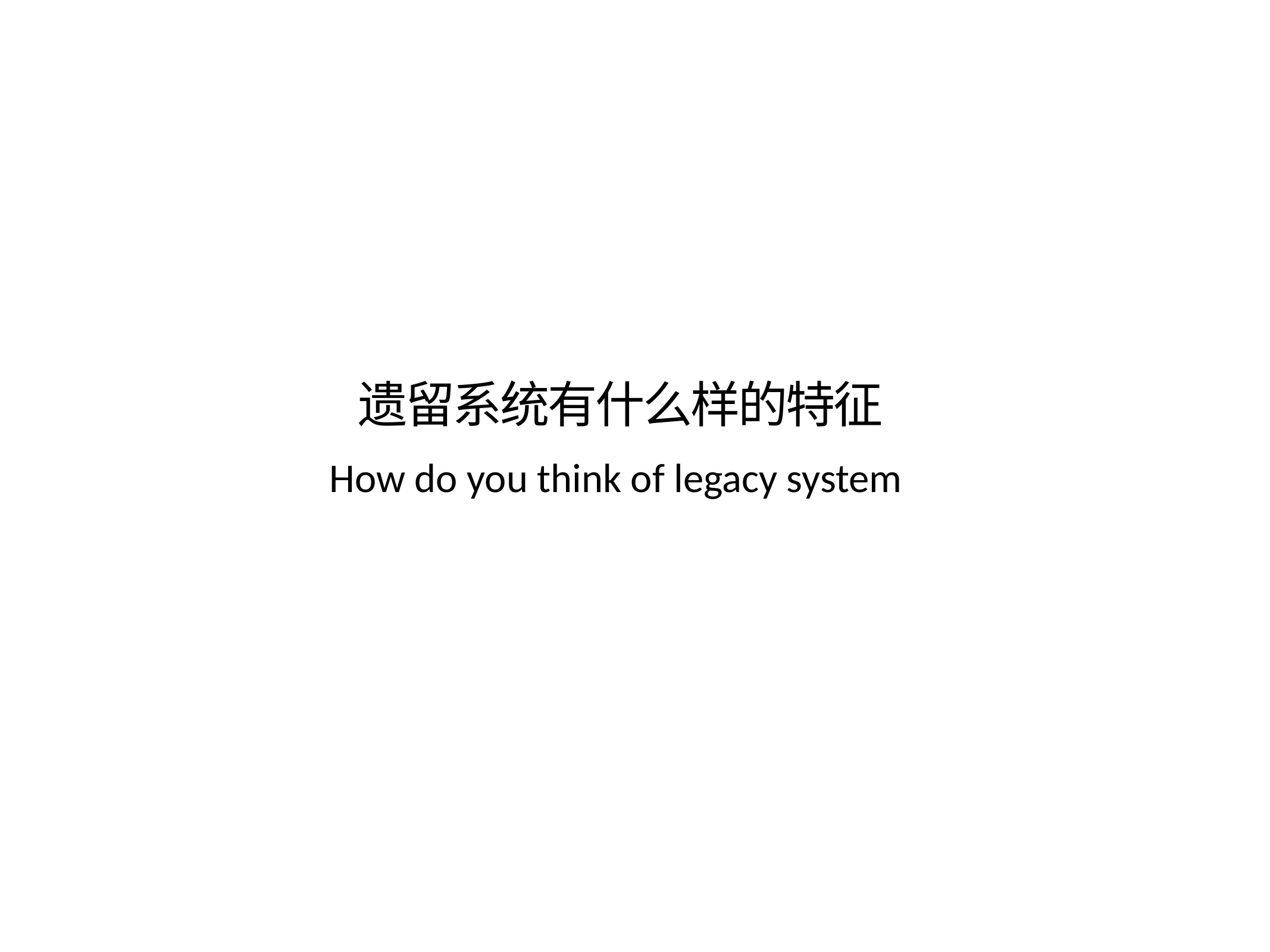

遗留系统有什么样的特征
How do you think of legacy system